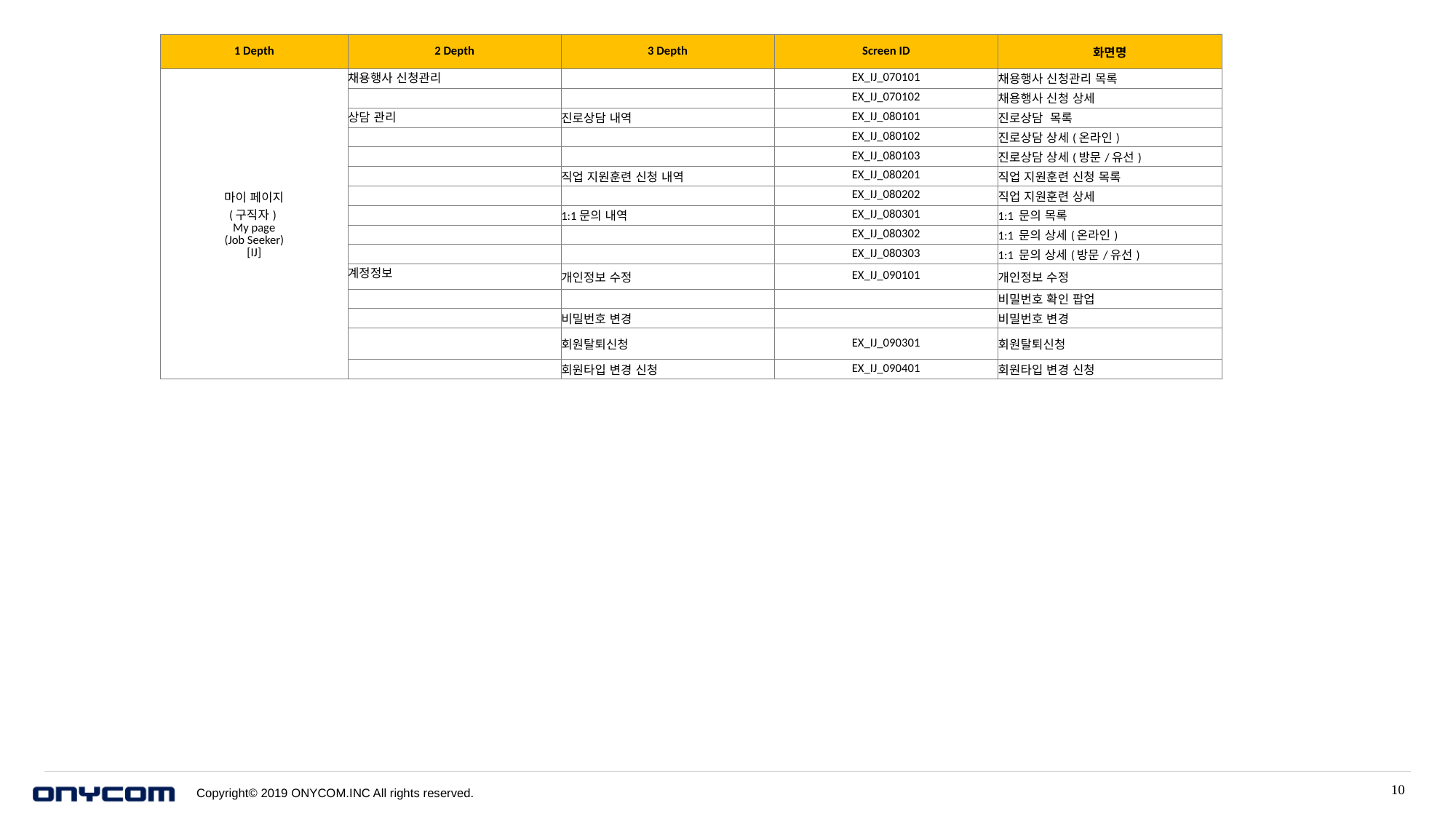

| 1 Depth | 2 Depth | 3 Depth | Screen ID | 화면명 |
| --- | --- | --- | --- | --- |
| 마이 페이지 (구직자) My page (Job Seeker) [IJ] | 채용행사 신청관리 |  | EX\_IJ\_070101 | 채용행사 신청관리 목록 |
|  |  |  | EX\_IJ\_070102 | 채용행사 신청 상세 |
|  | 상담 관리 | 진로상담 내역 | EX\_IJ\_080101 | 진로상담 목록 |
|  |  |  | EX\_IJ\_080102 | 진로상담 상세(온라인) |
|  |  |  | EX\_IJ\_080103 | 진로상담 상세(방문/유선) |
|  |  | 직업 지원훈련 신청 내역 | EX\_IJ\_080201 | 직업 지원훈련 신청 목록 |
|  |  |  | EX\_IJ\_080202 | 직업 지원훈련 상세 |
|  |  | 1:1문의 내역 | EX\_IJ\_080301 | 1:1 문의 목록 |
|  |  |  | EX\_IJ\_080302 | 1:1 문의 상세(온라인) |
|  |  |  | EX\_IJ\_080303 | 1:1 문의 상세(방문/유선) |
|  | 계정정보 | 개인정보 수정 | EX\_IJ\_090101 | 개인정보 수정 |
|  |  |  |  | 비밀번호 확인 팝업 |
|  |  | 비밀번호 변경 |  | 비밀번호 변경 |
|  |  | 회원탈퇴신청 | EX\_IJ\_090301 | 회원탈퇴신청 |
|  |  | 회원타입 변경 신청 | EX\_IJ\_090401 | 회원타입 변경 신청 |
10